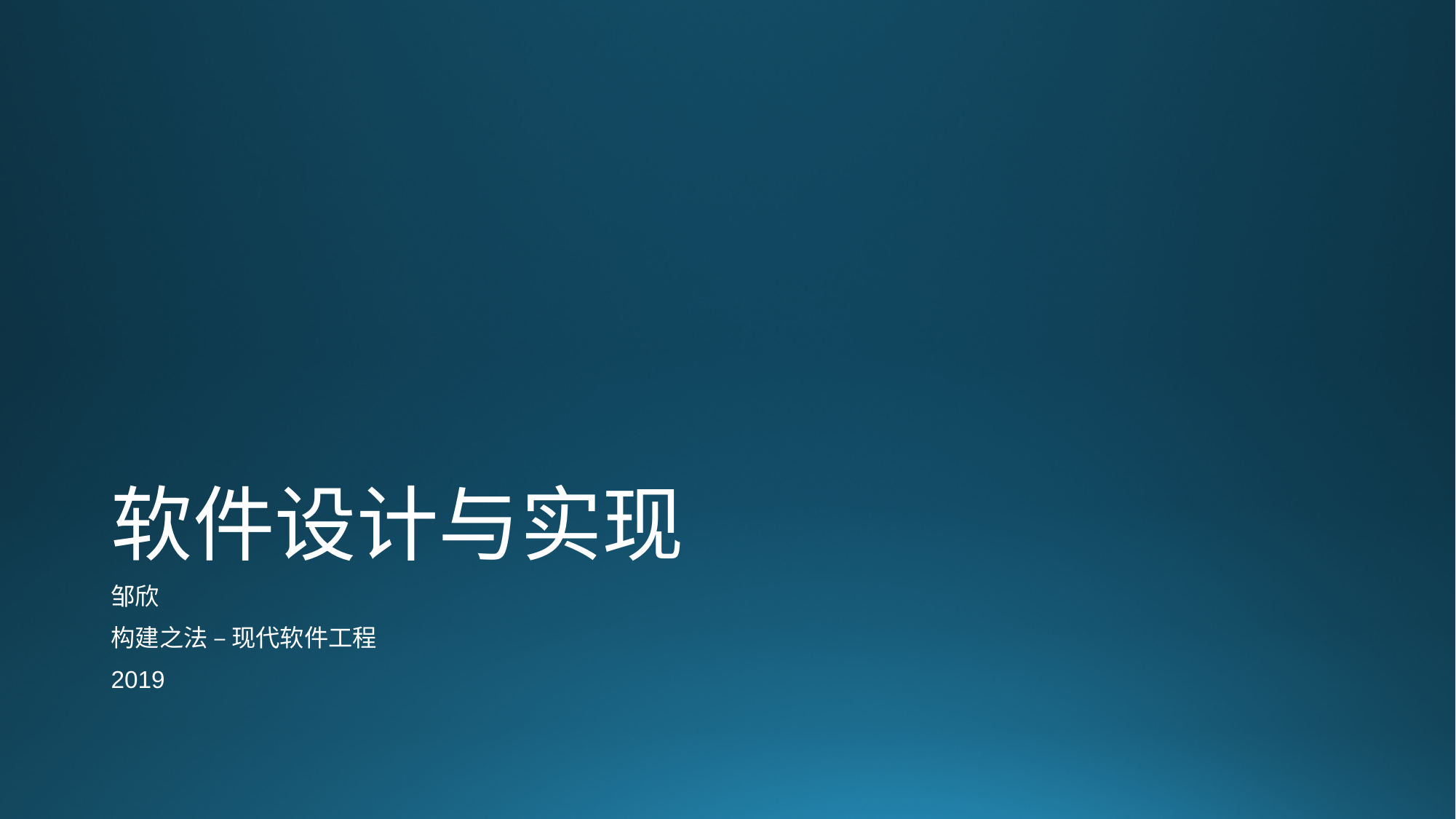

# 软件设计与实现
邹欣
构建之法 – 现代软件工程
2019